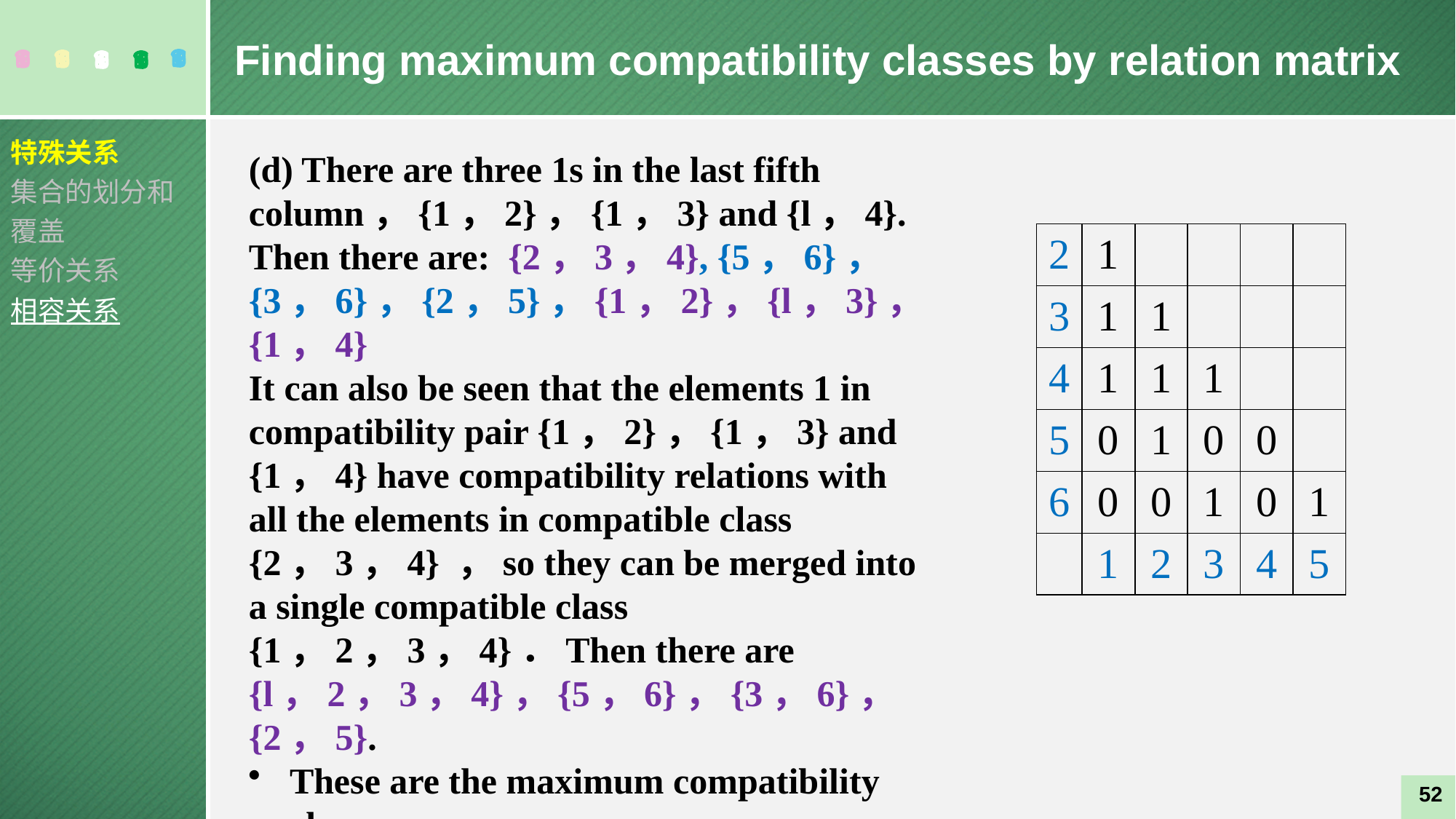

Finding maximum compatibility classes by relation matrix

特殊关系
集合的划分和覆盖
等价关系
相容关系

(d) There are three 1s in the last fifth column，{1，2}，{1，3} and {l，4}. Then there are:  {2，3，4}, {5，6}，{3，6}，{2，5}，{1，2}，{l，3}，{1，4}
It can also be seen that the elements 1 in compatibility pair {1，2}，{1，3} and {1，4} have compatibility relations with all the elements in compatible class {2，3，4} ，so they can be merged into a single compatible class {1，2，3，4}．Then there are
{l，2，3，4}，{5，6}，{3，6}，{2，5}.
These are the maximum compatibility classes.

| 2 | 1 |  |  |  |  |
| --- | --- | --- | --- | --- | --- |
| 3 | 1 | 1 |  |  |  |
| 4 | 1 | 1 | 1 |  |  |
| 5 | 0 | 1 | 0 | 0 |  |
| 6 | 0 | 0 | 1 | 0 | 1 |
|  | 1 | 2 | 3 | 4 | 5 |
52